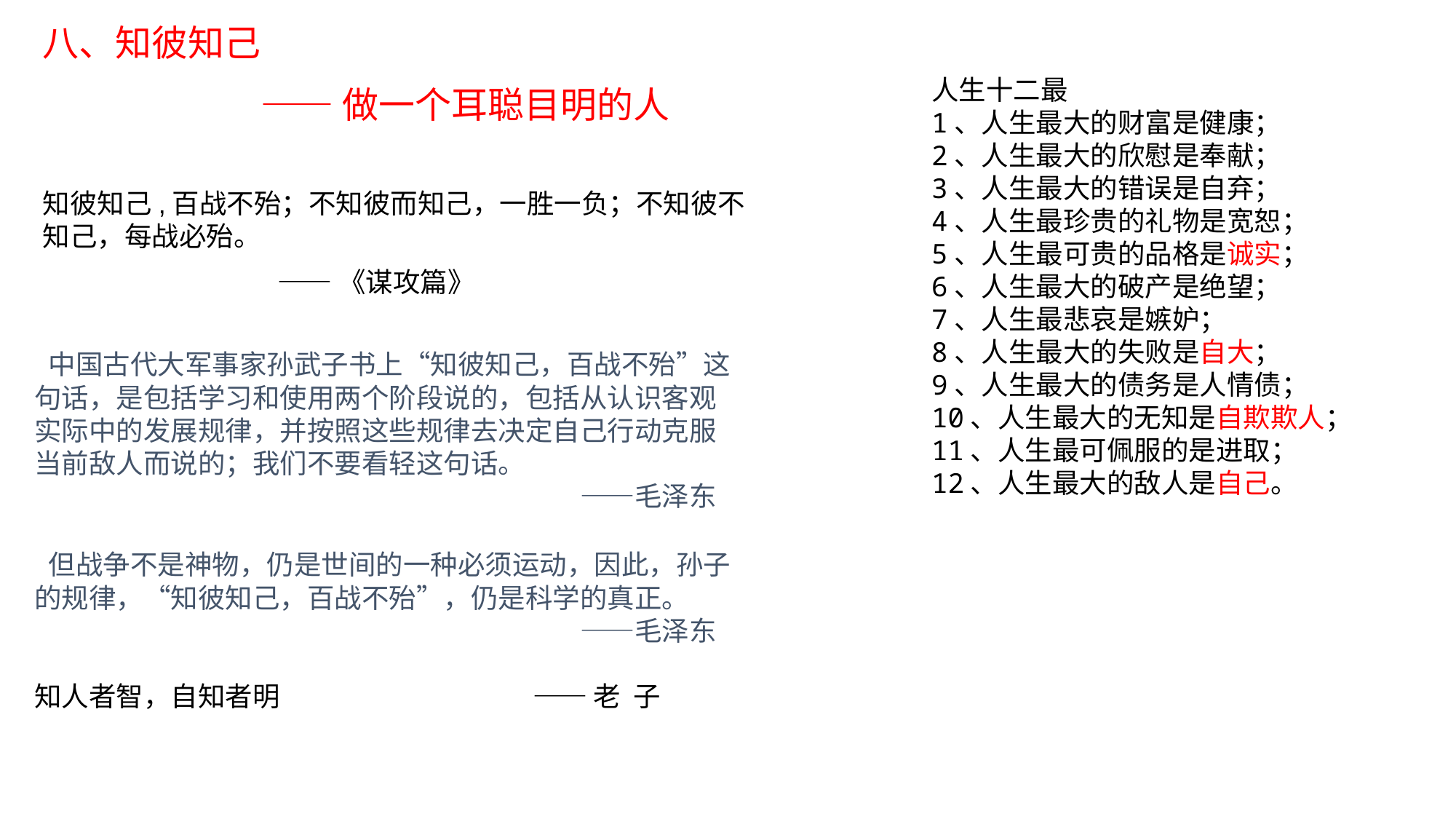

八、知彼知己
		——做一个耳聪目明的人

知彼知己,百战不殆；不知彼而知己，一胜一负；不知彼不知己，每战必殆。
                                      ——《谋攻篇》
人生十二最
1、人生最大的财富是健康；
2、人生最大的欣慰是奉献；
3、人生最大的错误是自弃；
4、人生最珍贵的礼物是宽恕；
5、人生最可贵的品格是诚实；
6、人生最大的破产是绝望；
7、人生最悲哀是嫉妒；
8、人生最大的失败是自大；
9、人生最大的债务是人情债；
10、人生最大的无知是自欺欺人；
11、人生最可佩服的是进取；
12、人生最大的敌人是自己。
 中国古代大军事家孙武子书上“知彼知己，百战不殆”这句话，是包括学习和使用两个阶段说的，包括从认识客观实际中的发展规律，并按照这些规律去决定自己行动克服当前敌人而说的；我们不要看轻这句话。
					——毛泽东

 但战争不是神物，仍是世间的一种必须运动，因此，孙子的规律，“知彼知己，百战不殆”，仍是科学的真正。
					——毛泽东

知人者智，自知者明　　　  	          —— 老  子